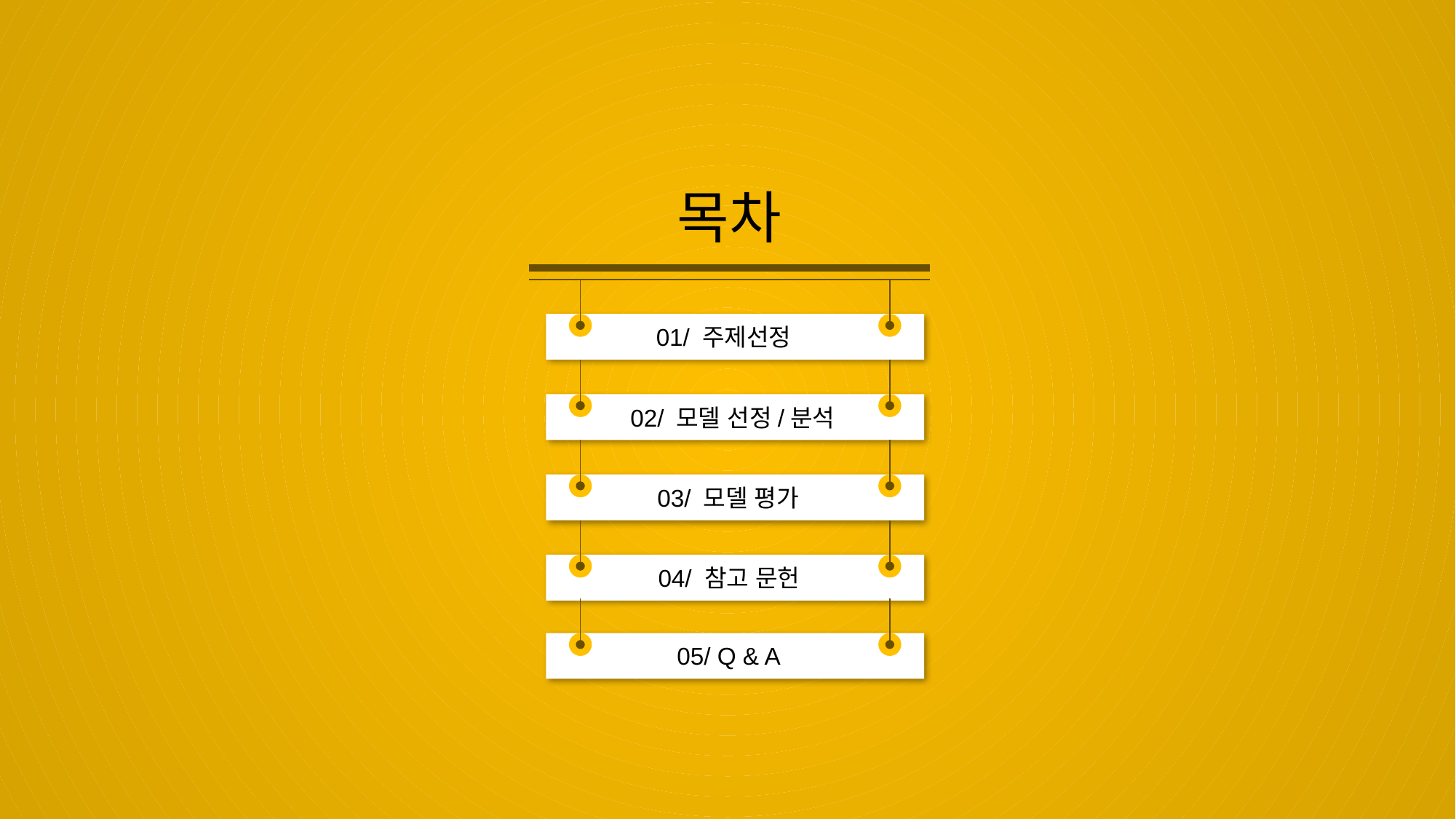

목차

01/ 주제선정

02/ 모델 선정/분석

03/ 모델 평가

04/ 참고 문헌

05/ Q & A